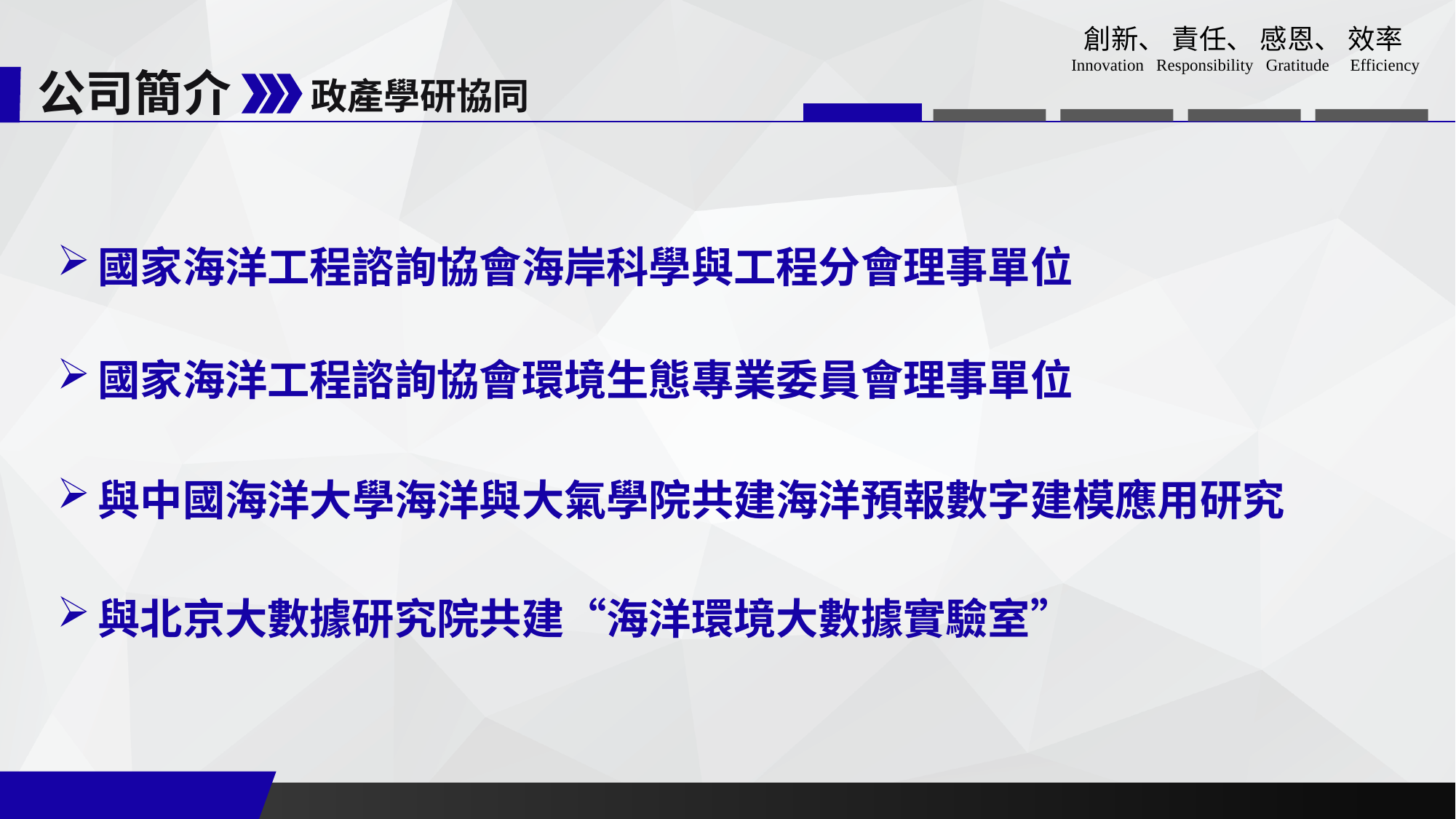

公司簡介
政產學研協同

國家海洋工程諮詢協會海岸科學與工程分會理事單位
國家海洋工程諮詢協會環境生態專業委員會理事單位
與中國海洋大學海洋與大氣學院共建海洋預報數字建模應用研究
與北京大數據研究院共建“海洋環境大數據實驗室”